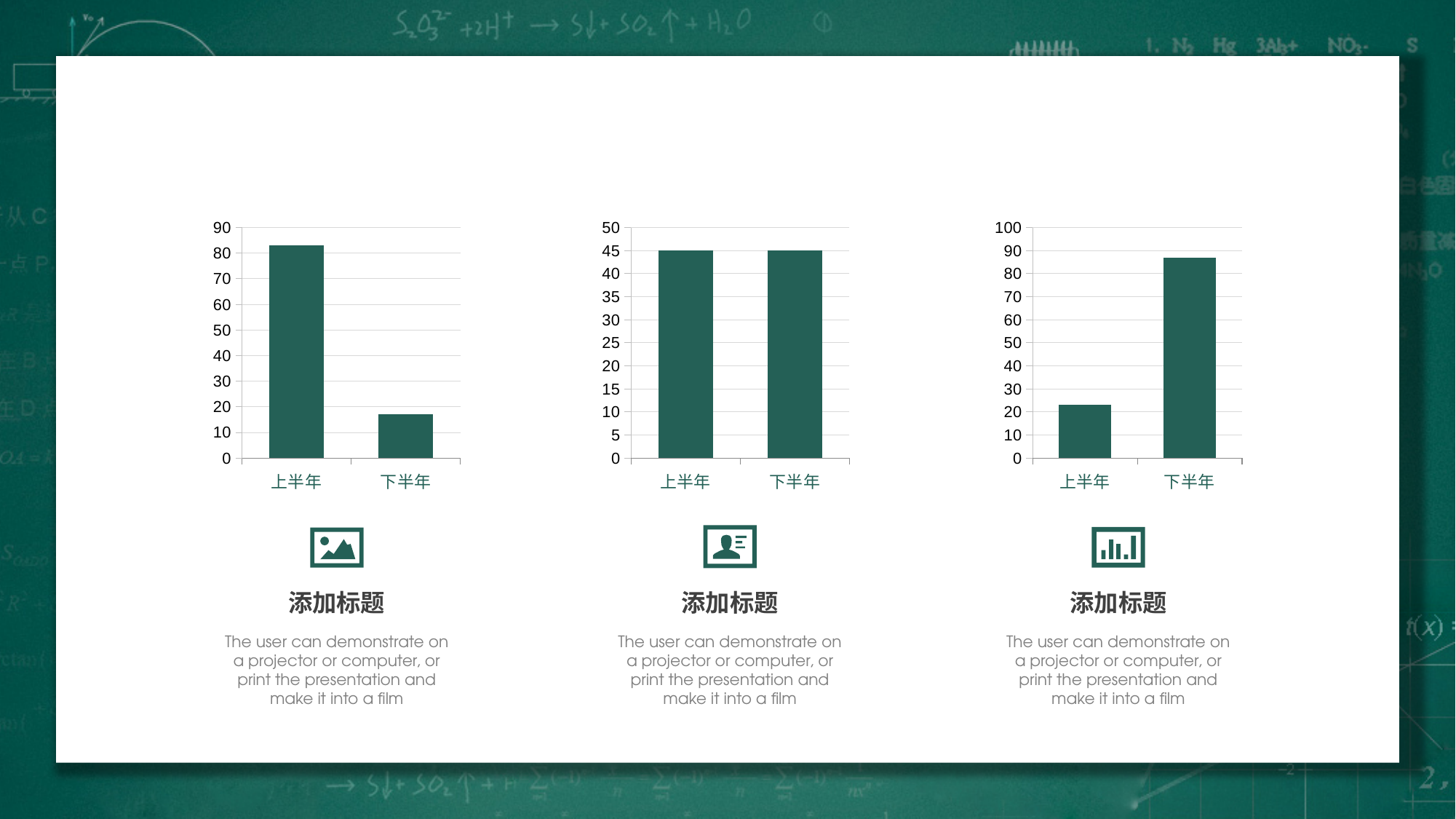

### Chart

| Category | 销售额 |
|---|---|
| 上半年 | 83.0 |
| 下半年 | 17.0 |

### Chart

| Category | 销售额 |
|---|---|
| 上半年 | 45.0 |
| 下半年 | 45.0 |

### Chart

| Category | 销售额 |
|---|---|
| 上半年 | 23.0 |
| 下半年 | 87.0 |

添加标题
添加标题
添加标题
The user can demonstrate on a projector or computer, or print the presentation and make it into a film
The user can demonstrate on a projector or computer, or print the presentation and make it into a film
The user can demonstrate on a projector or computer, or print the presentation and make it into a film